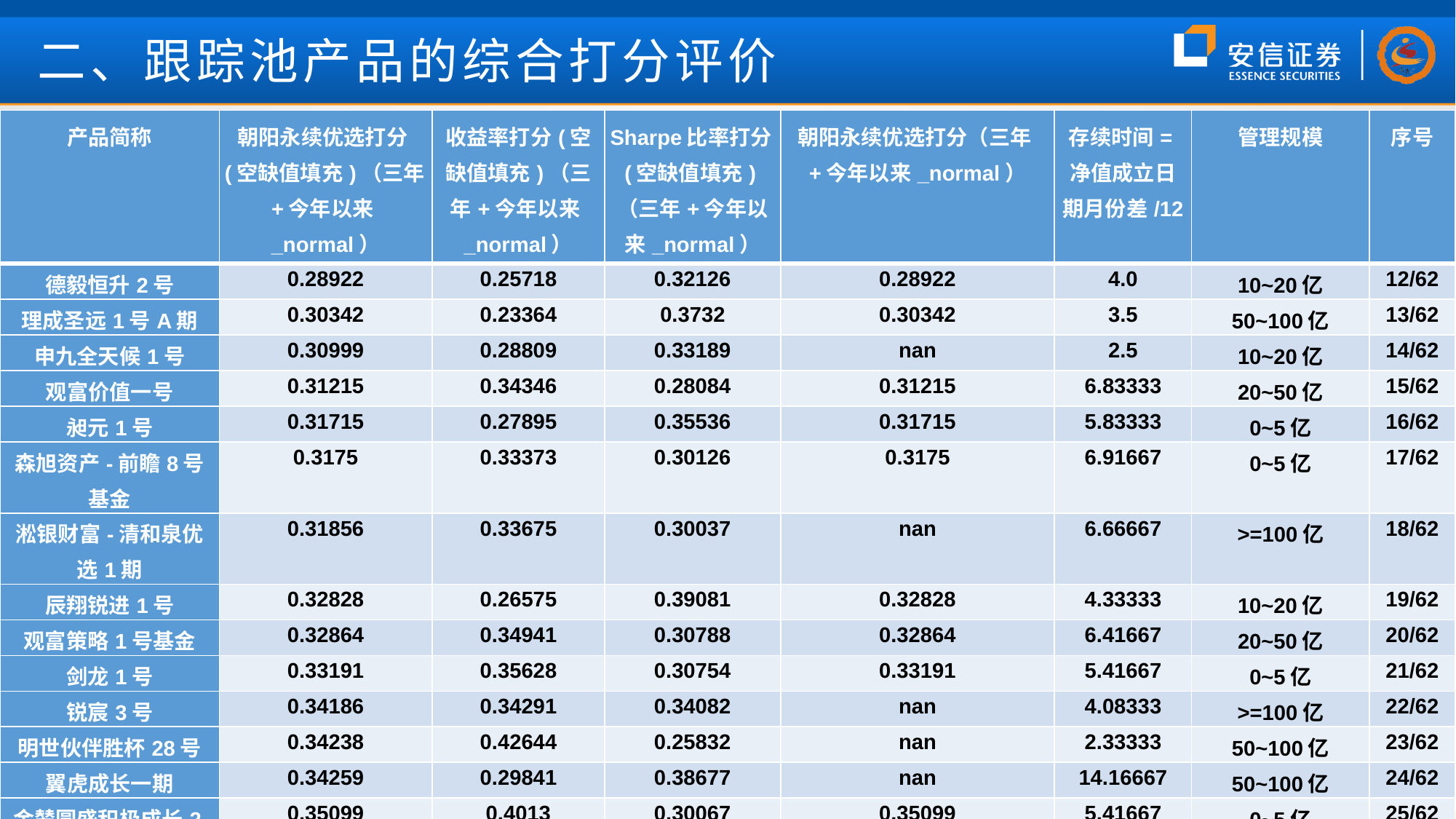

二、跟踪池产品的综合打分评价
| 产品简称 | 朝阳永续优选打分(空缺值填充)（三年+今年以来\_normal） | 收益率打分(空缺值填充)（三年+今年以来\_normal） | Sharpe比率打分(空缺值填充)（三年+今年以来\_normal） | 朝阳永续优选打分（三年+今年以来\_normal） | 存续时间=净值成立日期月份差/12 | 管理规模 | 序号 |
| --- | --- | --- | --- | --- | --- | --- | --- |
| 德毅恒升2号 | 0.28922 | 0.25718 | 0.32126 | 0.28922 | 4.0 | 10~20亿 | 12/62 |
| 理成圣远1号A期 | 0.30342 | 0.23364 | 0.3732 | 0.30342 | 3.5 | 50~100亿 | 13/62 |
| 申九全天候1号 | 0.30999 | 0.28809 | 0.33189 | nan | 2.5 | 10~20亿 | 14/62 |
| 观富价值一号 | 0.31215 | 0.34346 | 0.28084 | 0.31215 | 6.83333 | 20~50亿 | 15/62 |
| 昶元1号 | 0.31715 | 0.27895 | 0.35536 | 0.31715 | 5.83333 | 0~5亿 | 16/62 |
| 森旭资产-前瞻8号基金 | 0.3175 | 0.33373 | 0.30126 | 0.3175 | 6.91667 | 0~5亿 | 17/62 |
| 淞银财富-清和泉优选1期 | 0.31856 | 0.33675 | 0.30037 | nan | 6.66667 | >=100亿 | 18/62 |
| 辰翔锐进1号 | 0.32828 | 0.26575 | 0.39081 | 0.32828 | 4.33333 | 10~20亿 | 19/62 |
| 观富策略1号基金 | 0.32864 | 0.34941 | 0.30788 | 0.32864 | 6.41667 | 20~50亿 | 20/62 |
| 剑龙1号 | 0.33191 | 0.35628 | 0.30754 | 0.33191 | 5.41667 | 0~5亿 | 21/62 |
| 锐宸3号 | 0.34186 | 0.34291 | 0.34082 | nan | 4.08333 | >=100亿 | 22/62 |
| 明世伙伴胜杯28号 | 0.34238 | 0.42644 | 0.25832 | nan | 2.33333 | 50~100亿 | 23/62 |
| 翼虎成长一期 | 0.34259 | 0.29841 | 0.38677 | nan | 14.16667 | 50~100亿 | 24/62 |
| 金辇圆盛积极成长2号 | 0.35099 | 0.4013 | 0.30067 | 0.35099 | 5.41667 | 0~5亿 | 25/62 |
| 泓顺旗舰 | 0.36168 | 0.35358 | 0.36978 | 0.36168 | 4.75 | 10~20亿 | 26/62 |